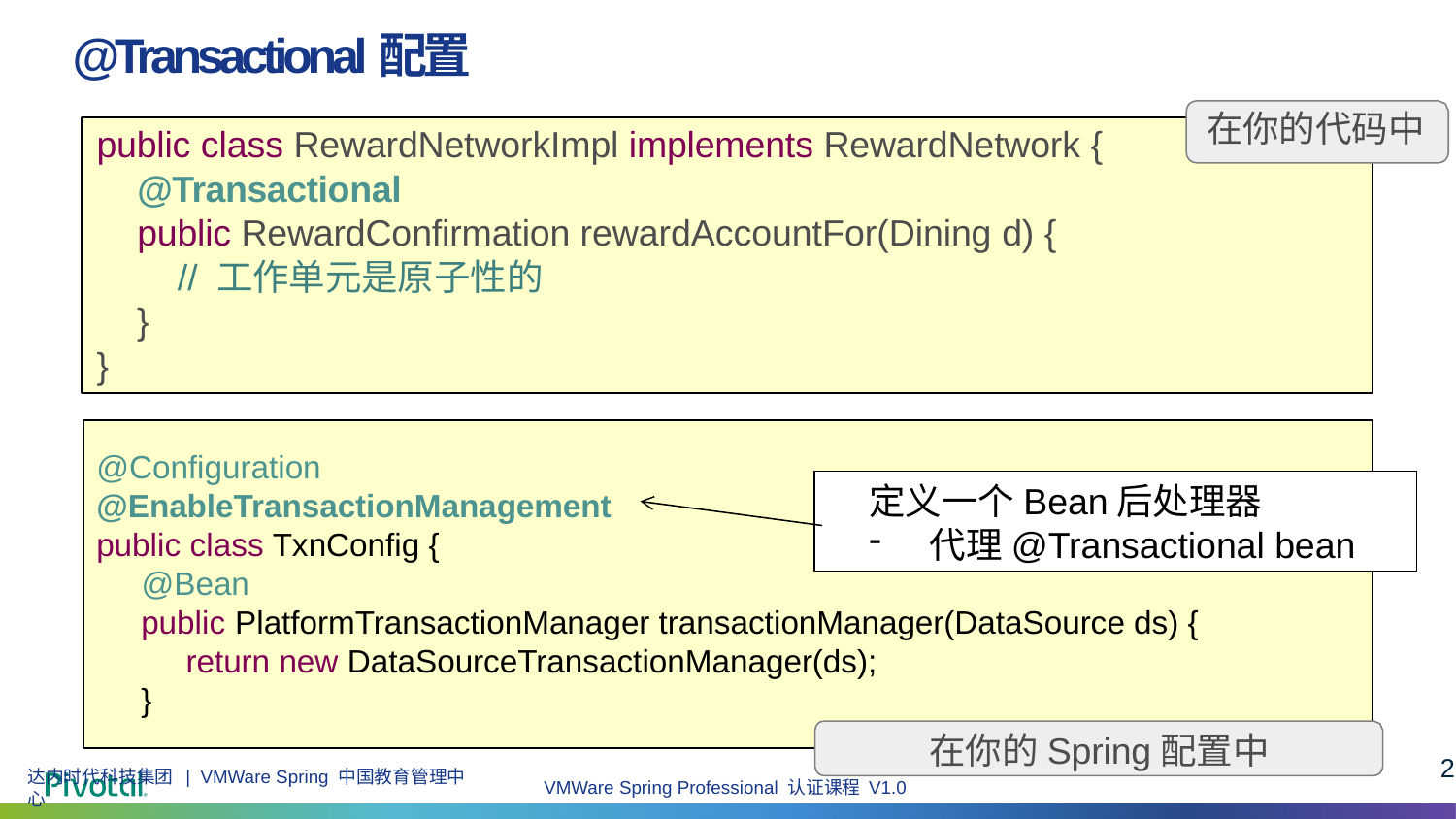

# @Transactional配置

在你的代码中

public class RewardNetworkImpl implements RewardNetwork {
@Transactional
public RewardConfirmation rewardAccountFor(Dining d) {
// 工作单元是原子性的
}
}

@Configuration
@EnableTransactionManagement
public class TxnConfig {
     @Bean
     public PlatformTransactionManager transactionManager(DataSource ds) {
          return new DataSourceTransactionManager(ds);
     }

定义一个Bean后处理器
代理@Transactional bean

在你的Spring配置中
23